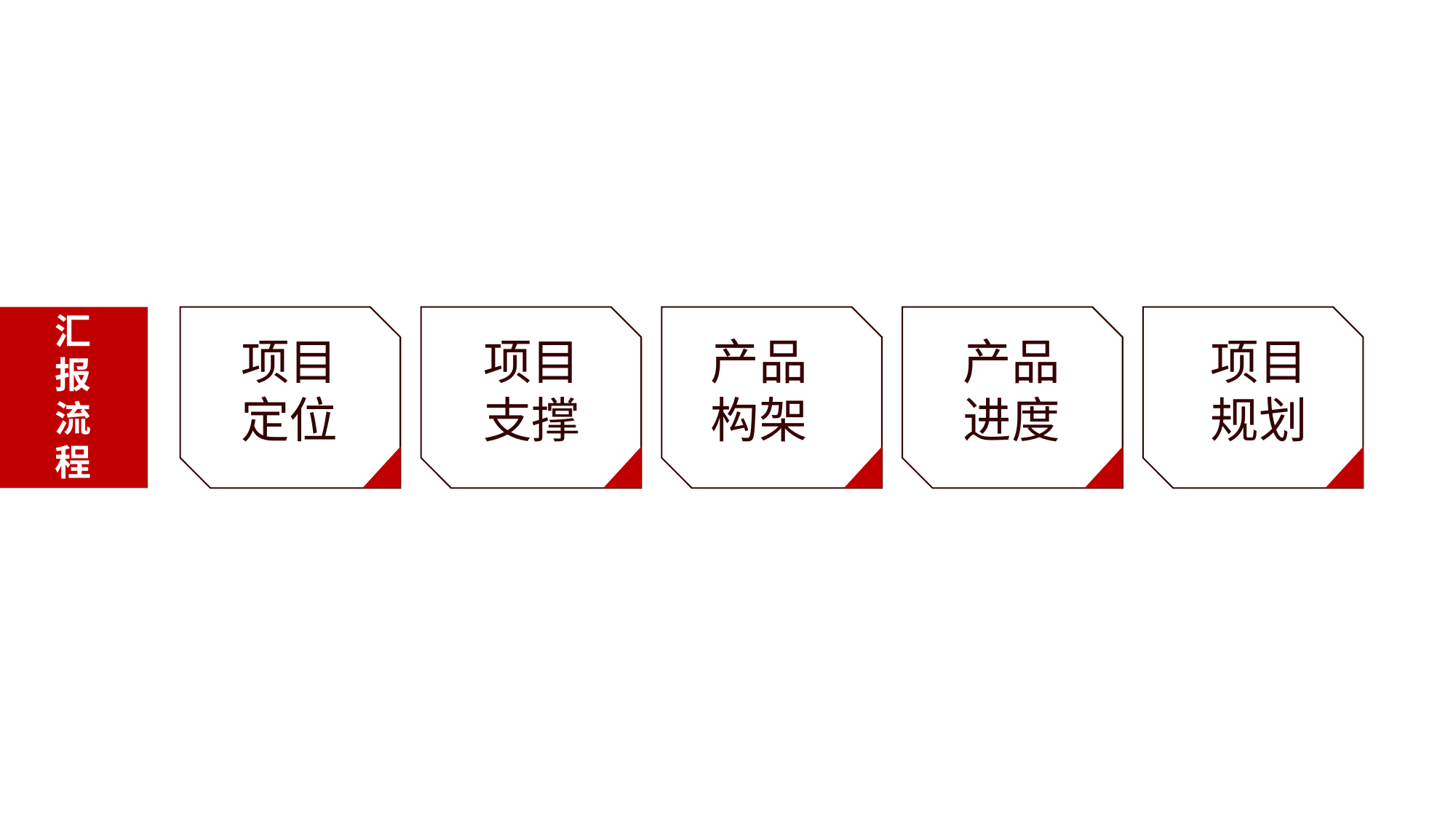

汇报流程

项目定位
项目支撑
产品构架
产品进度
项目
规划